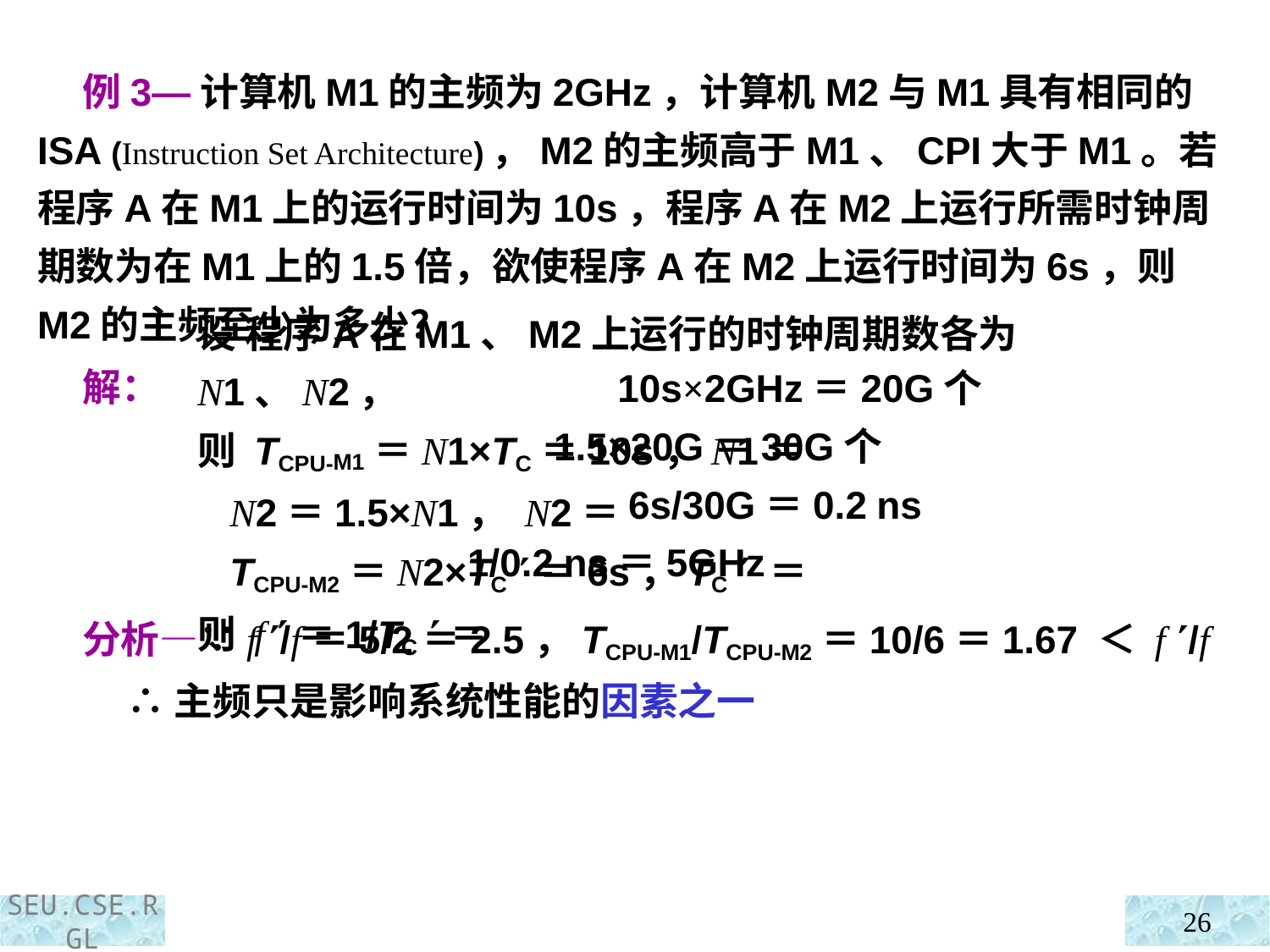

例3—计算机M1的主频为2GHz，计算机M2与M1具有相同的ISA (Instruction Set Architecture)，M2的主频高于M1、CPI大于M1。若程序A在M1上的运行时间为10s，程序A在M2上运行所需时钟周期数为在M1上的1.5倍，欲使程序A在M2上运行时间为6s，则M2的主频至少为多少？
    解：
设 程序A在M1、M2上运行的时钟周期数各为N1、N2，
则 TCPU-M1＝N1×TC＝10s，N1＝
   N2＝1.5×N1， N2＝
   TCPU-M2＝N2×TC ′＝6s，TC ′ ＝
则 f ′＝1/TC ′＝
              10s×2GHz＝20G个
        1.5×20G＝30G个
               6s/30G＝0.2 ns
1/0.2 ns＝5GHz
    分析—∵f ′/f＝5/2＝2.5，TCPU-M1/TCPU-M2＝10/6＝1.67 ＜ f ′/f
          ∴主频只是影响系统性能的因素之一
26